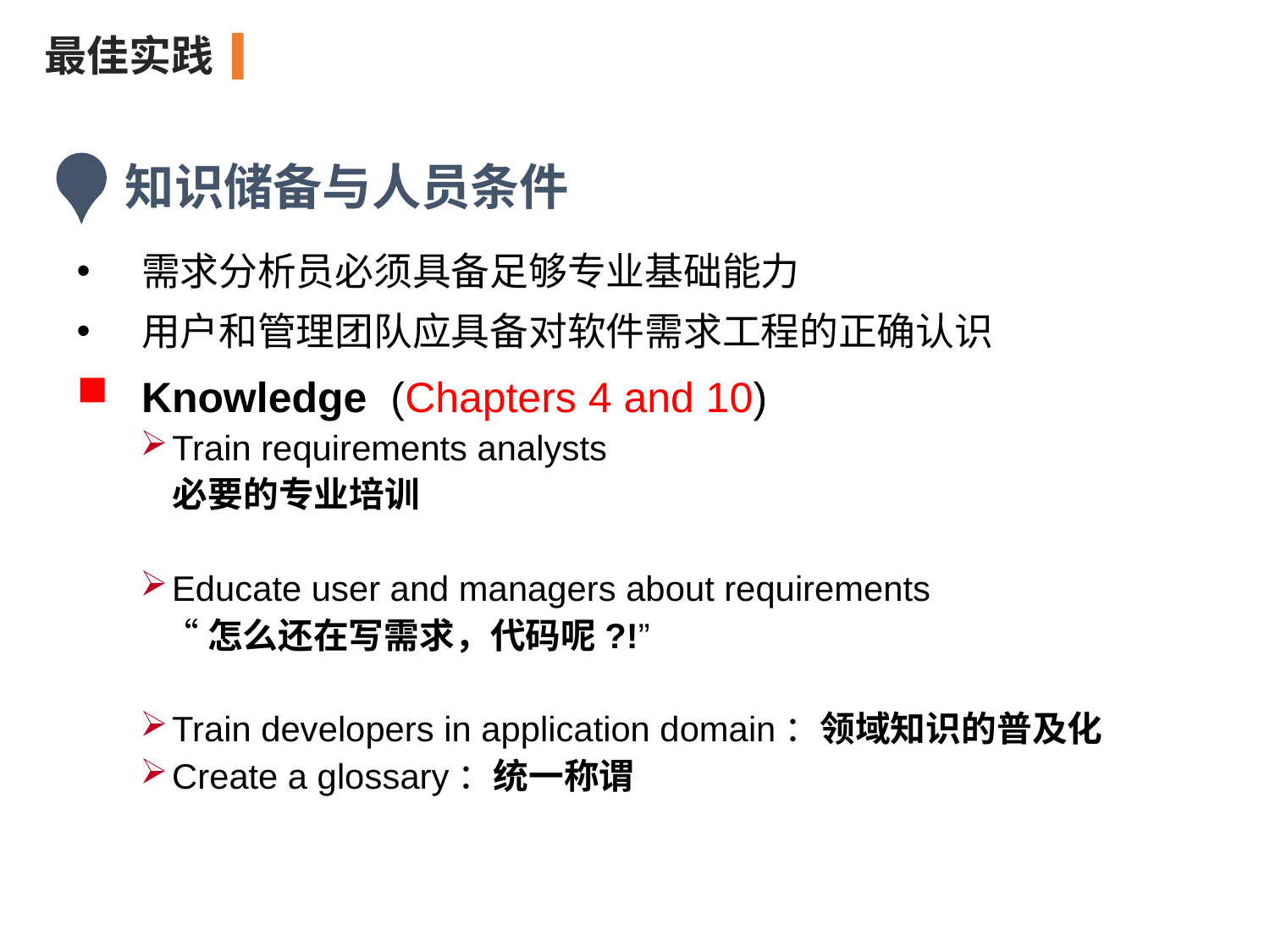

最佳实践

知识储备与人员条件

需求分析员必须具备足够专业基础能力
用户和管理团队应具备对软件需求工程的正确认识
Knowledge  (Chapters 4 and 10)
Train requirements analysts
   必要的专业培训

Educate user and managers about requirements
   “怎么还在写需求，代码呢?!”

Train developers in application domain：领域知识的普及化
Create a glossary：统一称谓